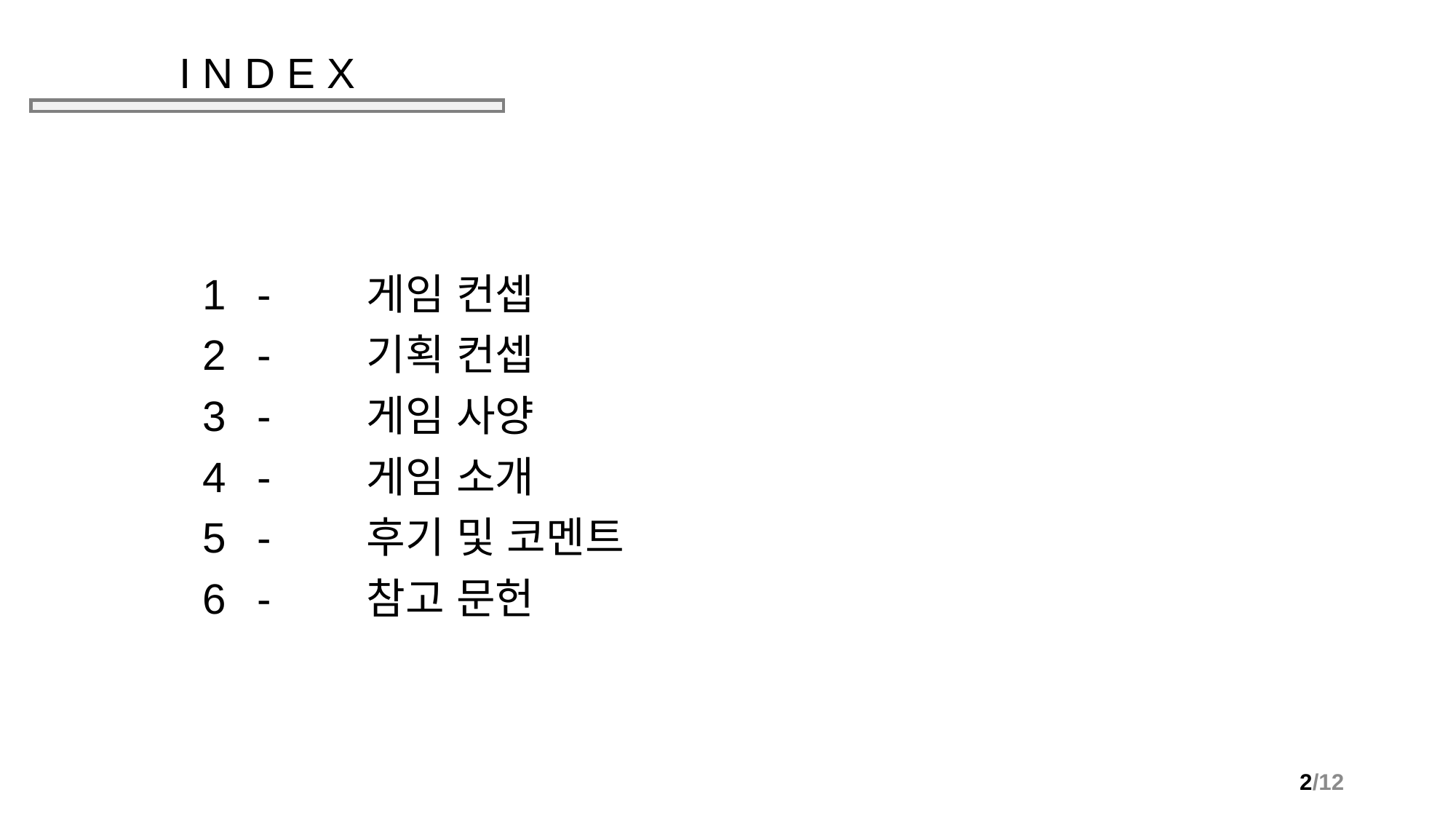

# I N D E X
-	게임 컨셉
-	기획 컨셉
-	게임 사양
-	게임 소개
-	후기 및 코멘트
-	참고 문헌

2/12